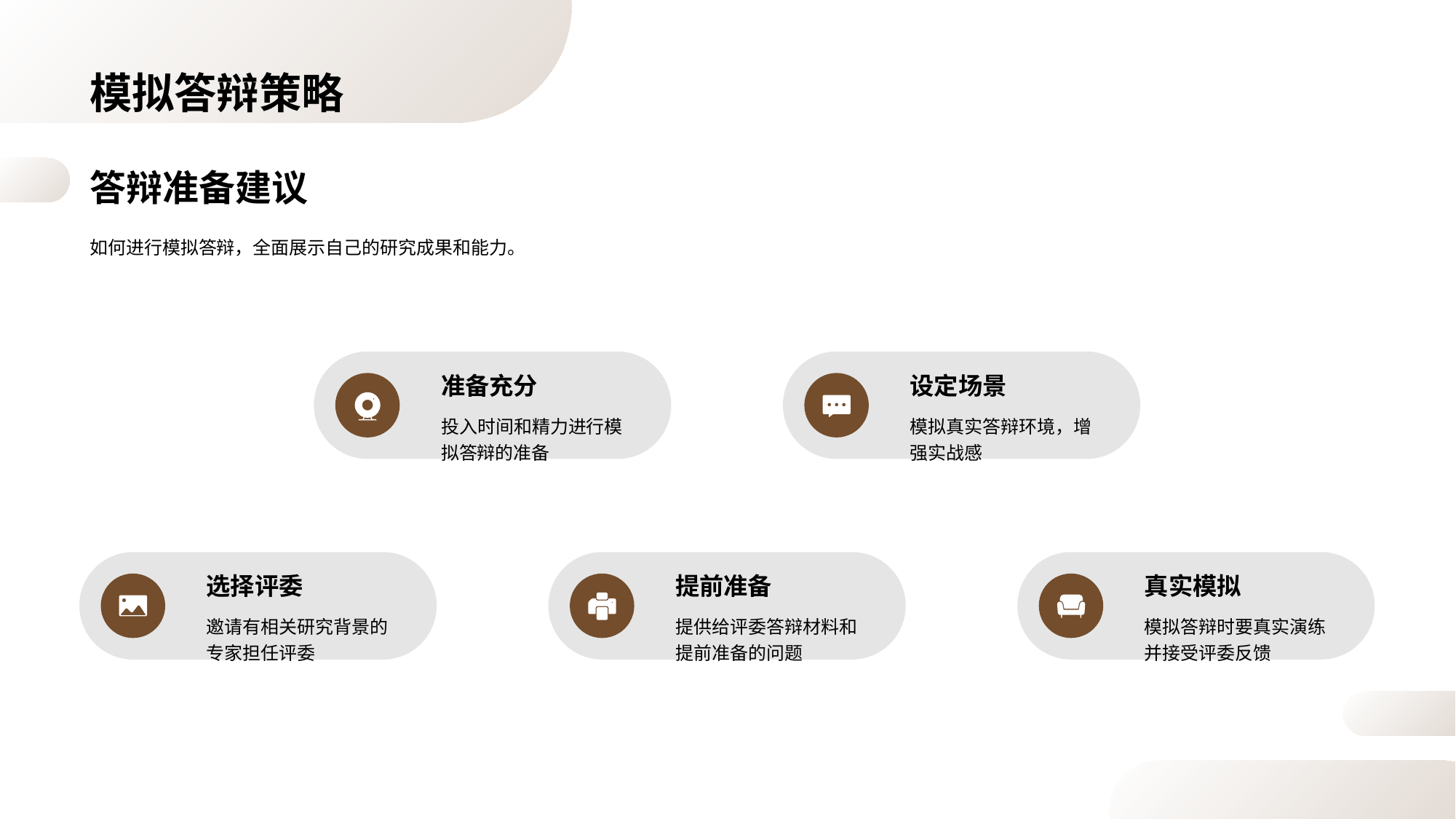

答辩准备建议
如何进行模拟答辩，全面展示自己的研究成果和能力。

准备充分
投入时间和精力进行模拟答辩的准备

设定场景
模拟真实答辩环境，增强实战感

选择评委
邀请有相关研究背景的专家担任评委

提前准备
提供给评委答辩材料和提前准备的问题

真实模拟
模拟答辩时要真实演练并接受评委反馈

# 模拟答辩策略